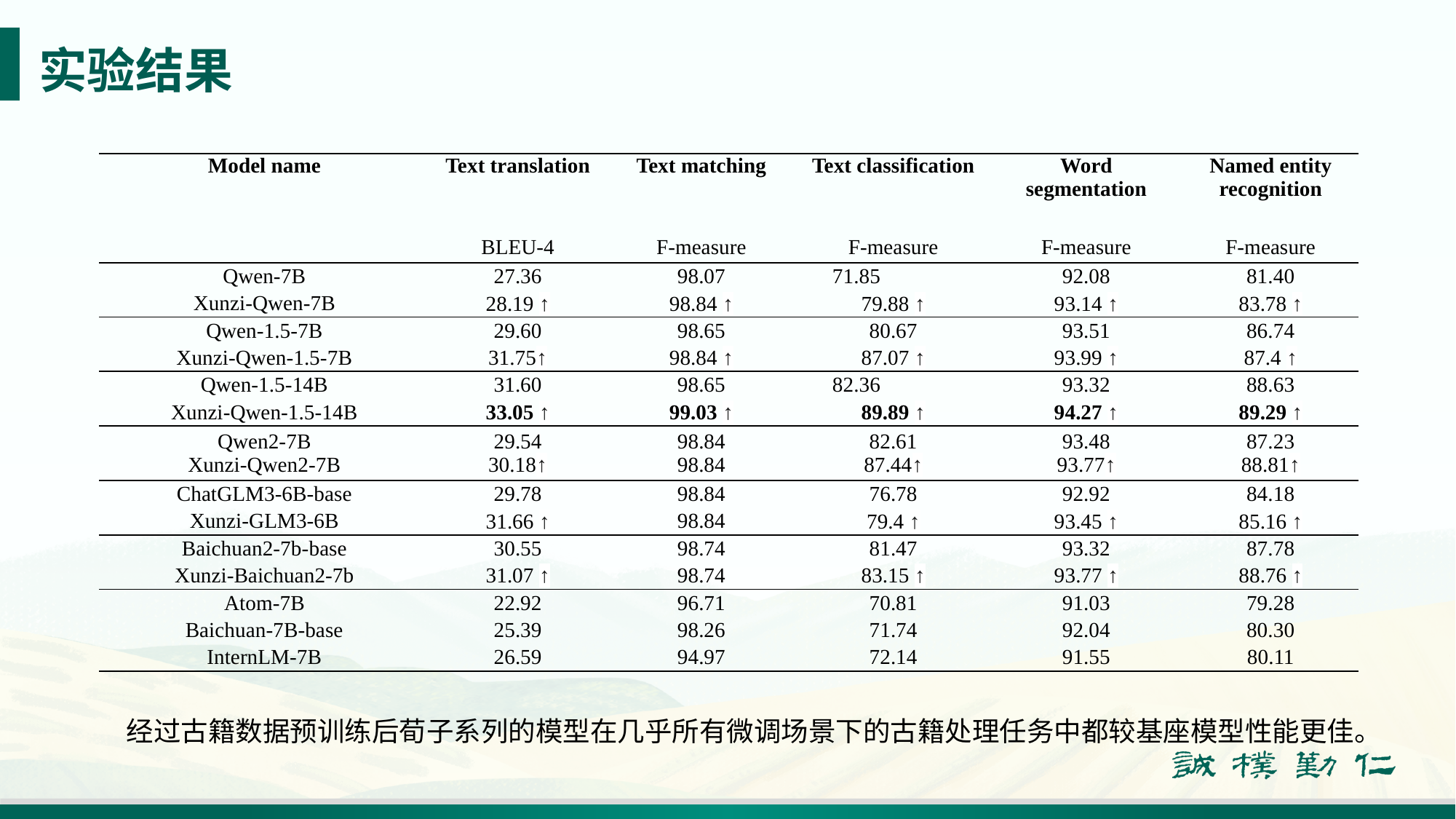

# 实验结果
| Model name | Text translation | Text matching | Text classification | Word segmentation | Named entity recognition |
| --- | --- | --- | --- | --- | --- |
|  | BLEU-4 | F-measure | F-measure | F-measure | F-measure |
| Qwen-7B | 27.36 | 98.07 | 71.85 | 92.08 | 81.40 |
| Xunzi-Qwen-7B | 28.19 ↑ | 98.84 ↑ | 79.88 ↑ | 93.14 ↑ | 83.78 ↑ |
| Qwen-1.5-7B | 29.60 | 98.65 | 80.67 | 93.51 | 86.74 |
| Xunzi-Qwen-1.5-7B | 31.75↑ | 98.84 ↑ | 87.07 ↑ | 93.99 ↑ | 87.4 ↑ |
| Qwen-1.5-14B | 31.60 | 98.65 | 82.36 | 93.32 | 88.63 |
| Xunzi-Qwen-1.5-14B | 33.05 ↑ | 99.03 ↑ | 89.89 ↑ | 94.27 ↑ | 89.29 ↑ |
| Qwen2-7B Xunzi-Qwen2-7B | 29.54 30.18↑ | 98.84 98.84 | 82.61 87.44↑ | 93.48 93.77↑ | 87.23 88.81↑ |
| ChatGLM3-6B-base | 29.78 | 98.84 | 76.78 | 92.92 | 84.18 |
| Xunzi-GLM3-6B | 31.66 ↑ | 98.84 | 79.4 ↑ | 93.45 ↑ | 85.16 ↑ |
| Baichuan2-7b-base | 30.55 | 98.74 | 81.47 | 93.32 | 87.78 |
| Xunzi-Baichuan2-7b | 31.07 ↑ | 98.74 | 83.15 ↑ | 93.77 ↑ | 88.76 ↑ |
| Atom-7B | 22.92 | 96.71 | 70.81 | 91.03 | 79.28 |
| Baichuan-7B-base | 25.39 | 98.26 | 71.74 | 92.04 | 80.30 |
| InternLM-7B | 26.59 | 94.97 | 72.14 | 91.55 | 80.11 |
经过古籍数据预训练后荀子系列的模型在几乎所有微调场景下的古籍处理任务中都较基座模型性能更佳。